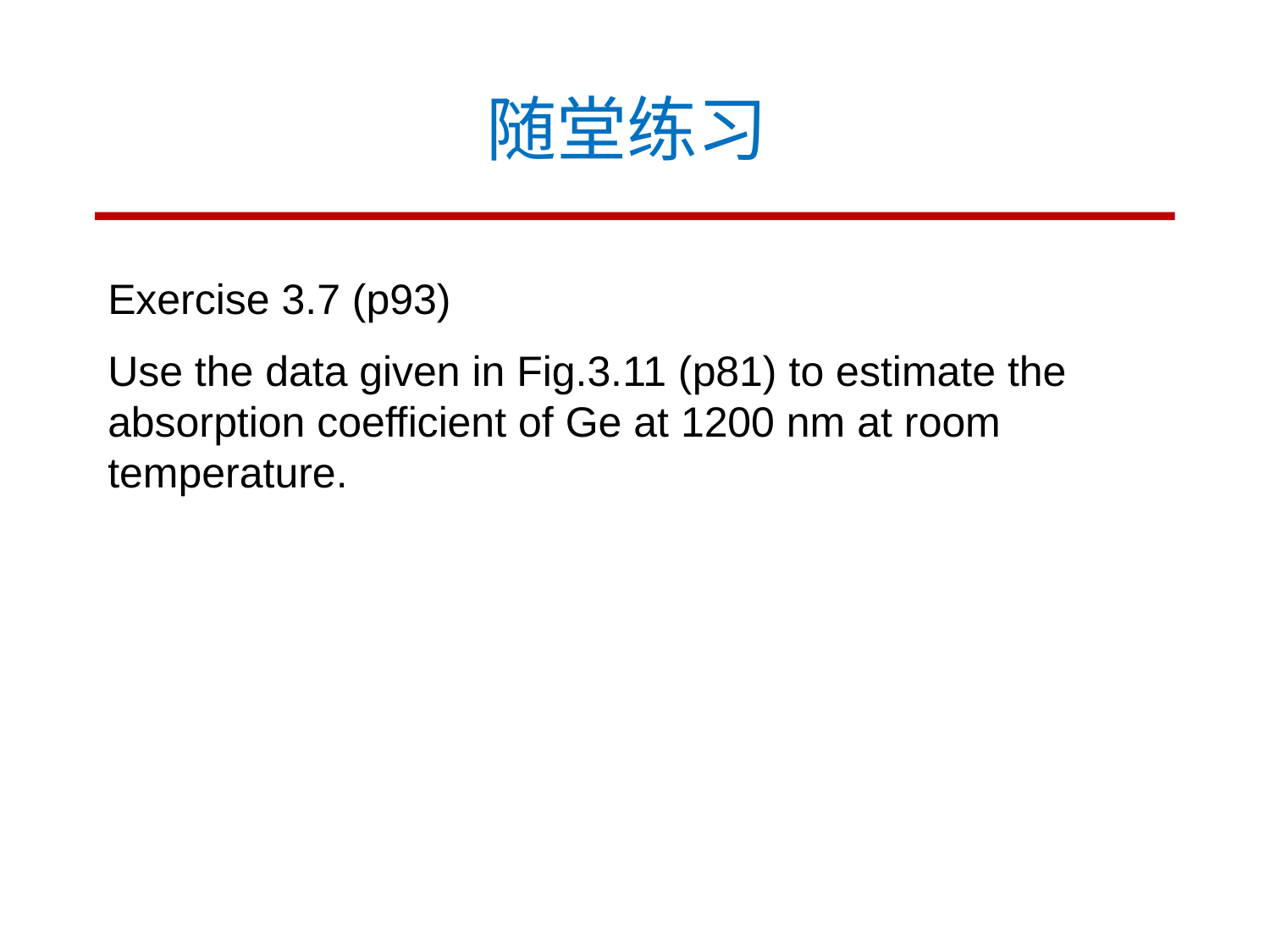

# 随堂练习
Exercise 3.7 (p93)
Use the data given in Fig.3.11 (p81) to estimate the absorption coefficient of Ge at 1200 nm at room temperature.